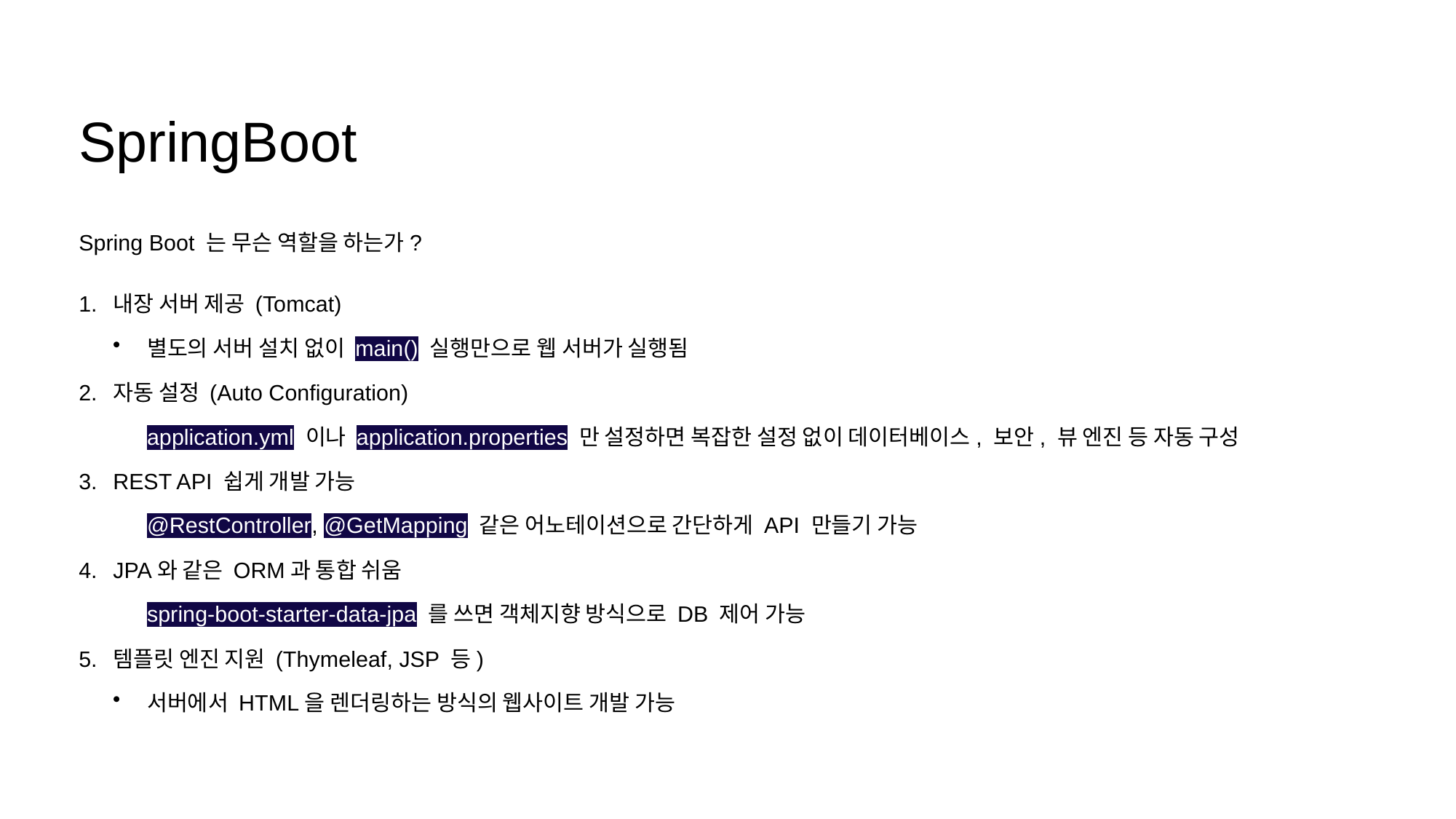

SpringBoot
Spring Boot 는 무슨 역할을 하는가?
내장 서버 제공 (Tomcat)
별도의 서버 설치 없이 main() 실행만으로 웹 서버가 실행됨
자동 설정 (Auto Configuration)
application.yml 이나 application.properties 만 설정하면 복잡한 설정 없이 데이터베이스, 보안, 뷰 엔진 등 자동 구성
REST API 쉽게 개발 가능
@RestController, @GetMapping 같은 어노테이션으로 간단하게 API 만들기 가능
JPA와 같은 ORM과 통합 쉬움
spring-boot-starter-data-jpa 를 쓰면 객체지향 방식으로 DB 제어 가능
템플릿 엔진 지원 (Thymeleaf, JSP 등)
서버에서 HTML을 렌더링하는 방식의 웹사이트 개발 가능